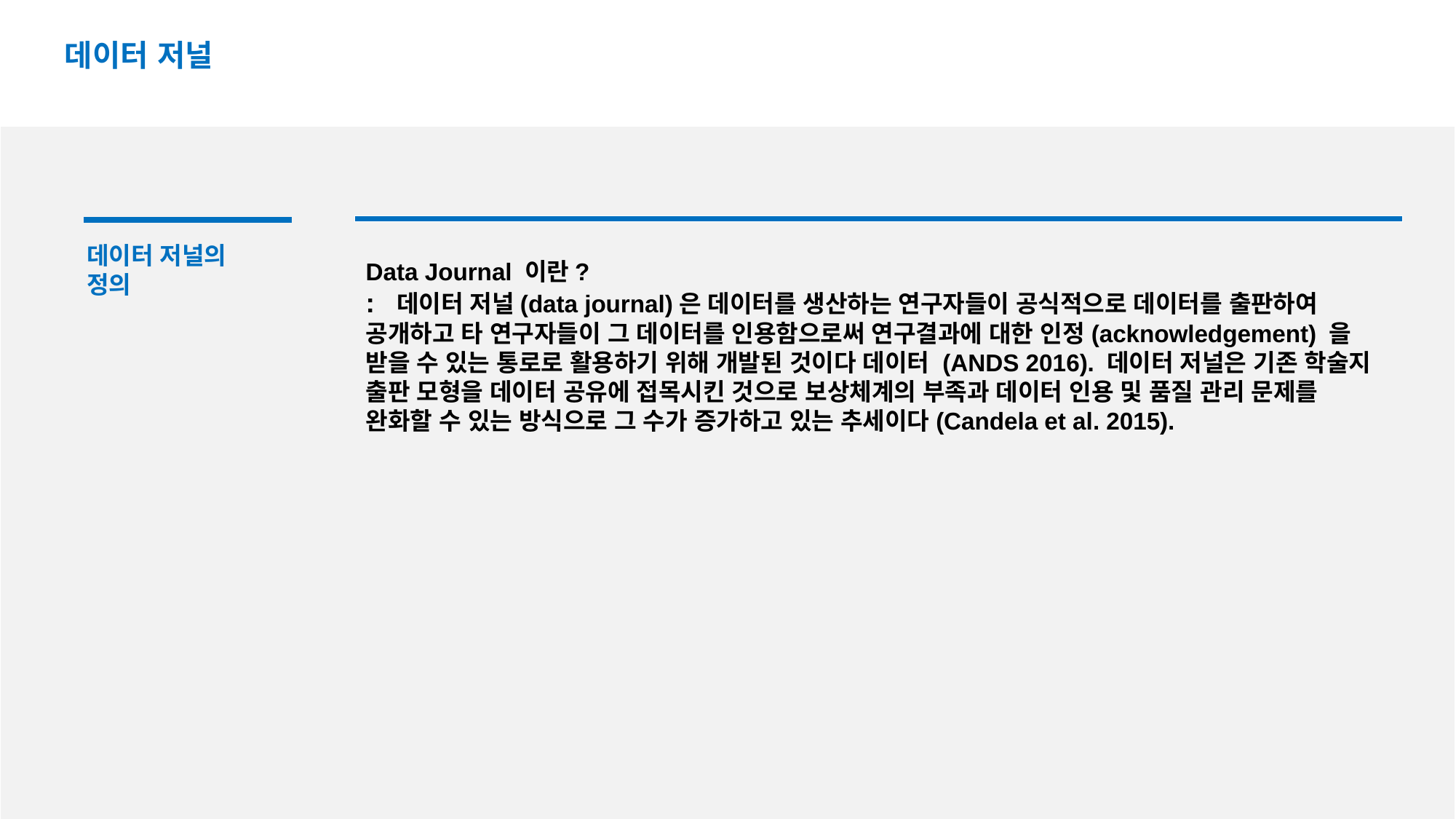

데이터 저널

데이터 저널의 정의
Data Journal 이란?
:  데이터 저널(data journal)은 데이터를 생산하는 연구자들이 공식적으로 데이터를 출판하여 공개하고 타 연구자들이 그 데이터를 인용함으로써 연구결과에 대한 인정(acknowledgement) 을 받을 수 있는 통로로 활용하기 위해 개발된 것이다 데이터 (ANDS 2016). 데이터 저널은 기존 학술지 출판 모형을 데이터 공유에 접목시킨 것으로 보상체계의 부족과 데이터 인용 및 품질 관리 문제를 완화할 수 있는 방식으로 그 수가 증가하고 있는 추세이다(Candela et al. 2015).